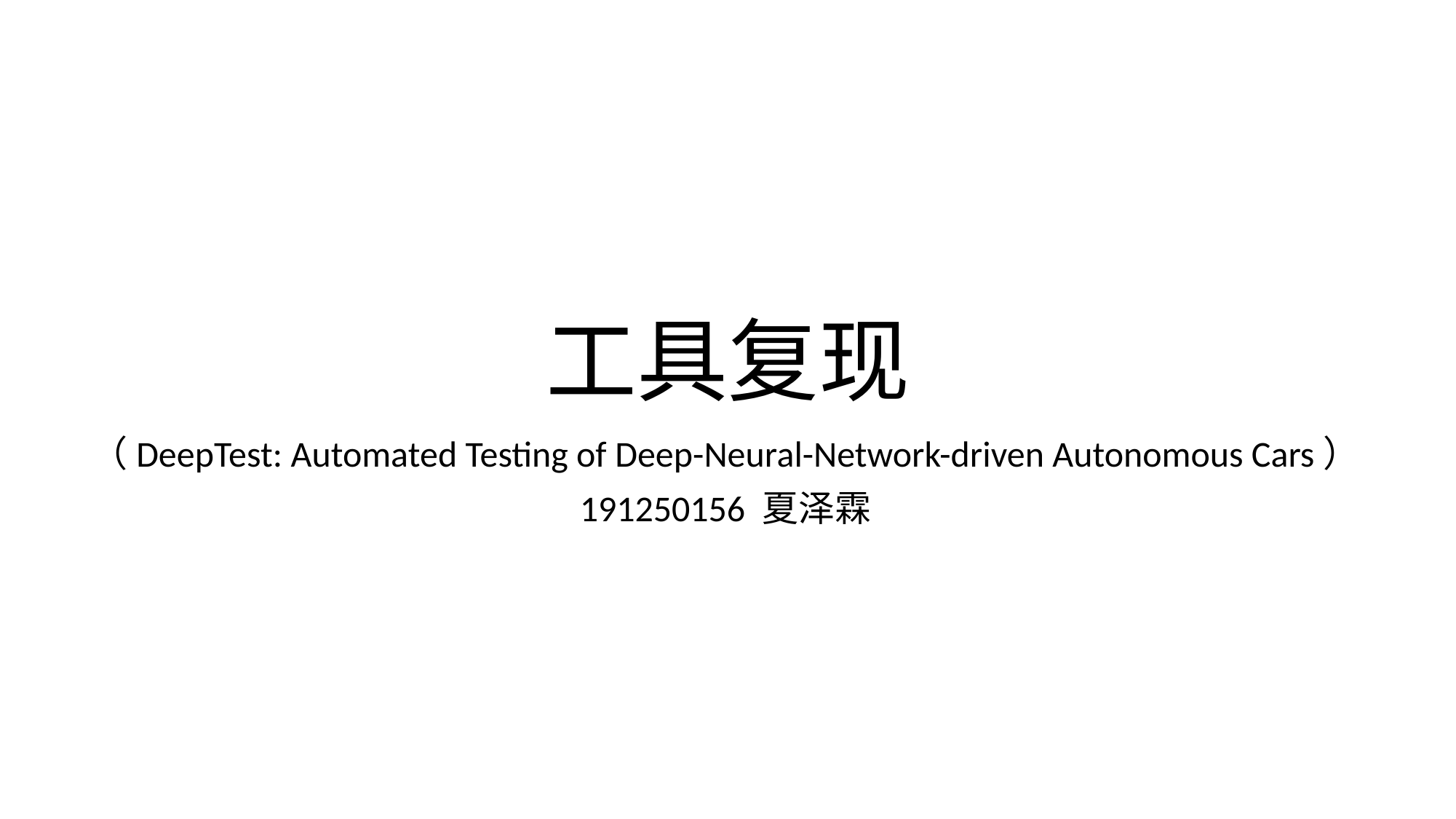

# 工具复现
（DeepTest: Automated Testing of Deep-Neural-Network-driven Autonomous Cars）
191250156 夏泽霖